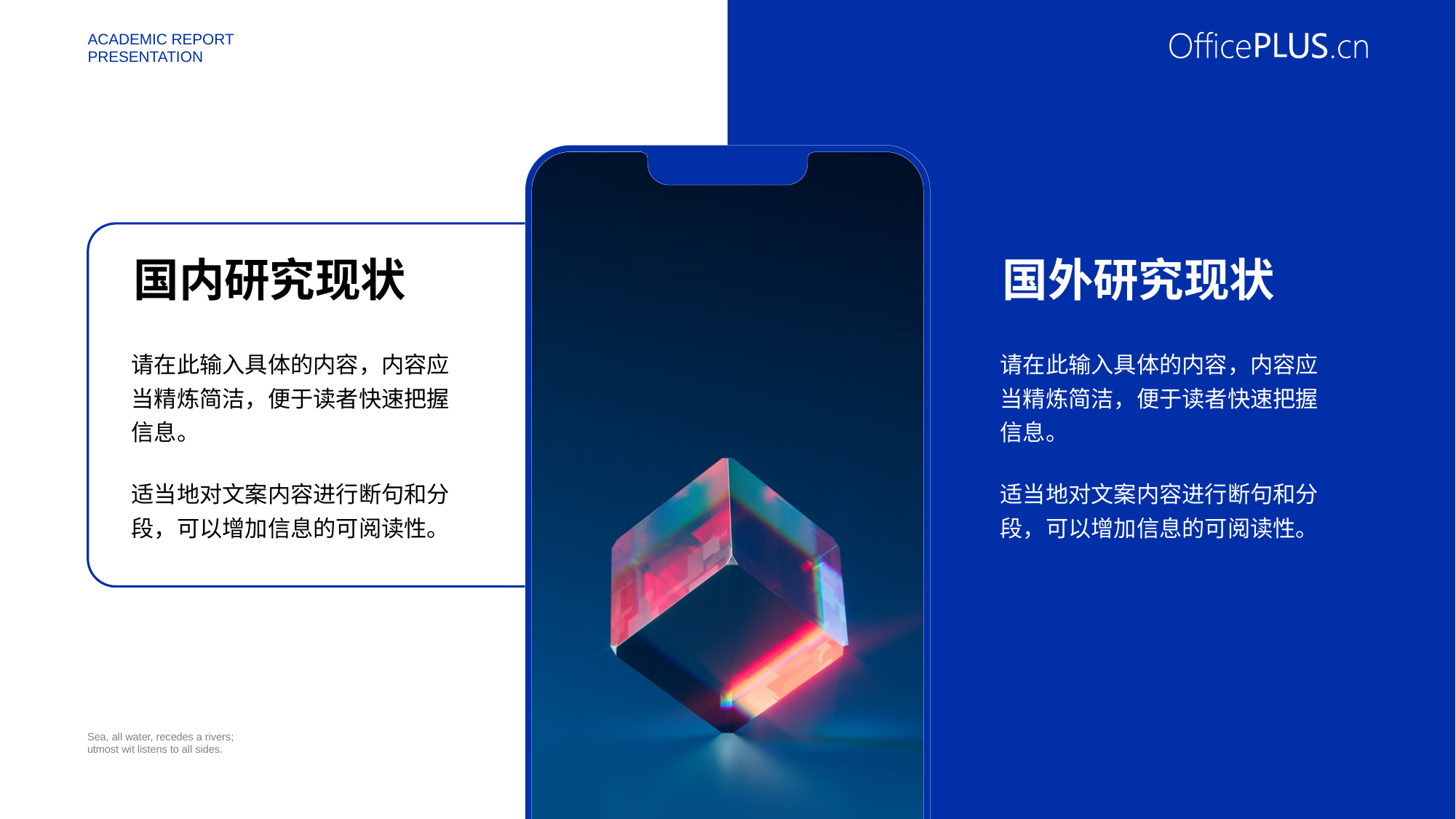

国内研究现状
国外研究现状
请在此输入具体的内容，内容应当精炼简洁，便于读者快速把握信息。
请在此输入具体的内容，内容应当精炼简洁，便于读者快速把握信息。
适当地对文案内容进行断句和分段，可以增加信息的可阅读性。
适当地对文案内容进行断句和分段，可以增加信息的可阅读性。